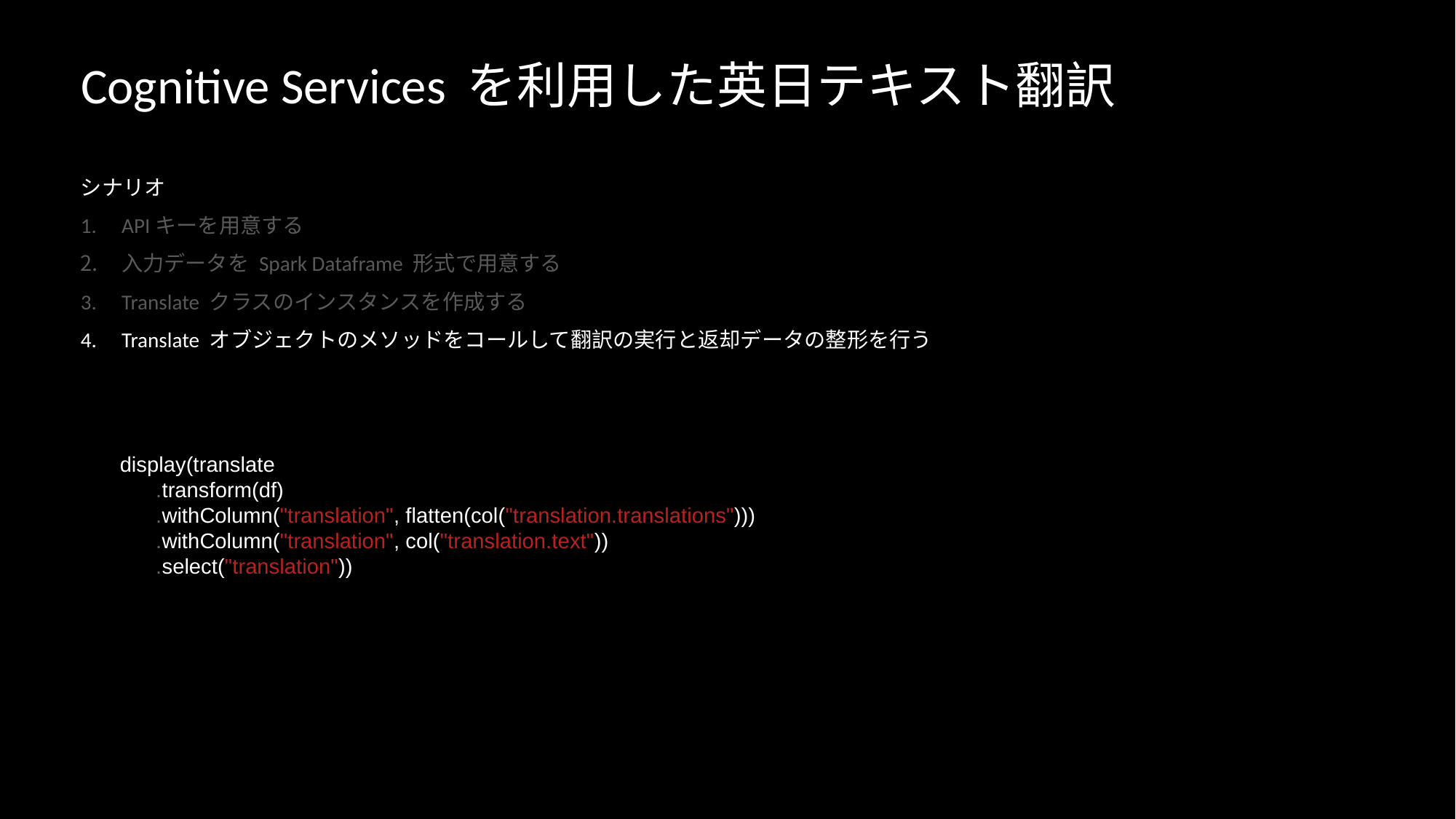

# Cognitive Services を利用した英日テキスト翻訳
シナリオ
APIキーを用意する
入力データを Spark Dataframe 形式で用意する
Translate クラスのインスタンスを作成する
Translate オブジェクトのメソッドをコールして翻訳の実行と返却データの整形を行う

display(translate
      .transform(df)
      .withColumn("translation", flatten(col("translation.translations")))
      .withColumn("translation", col("translation.text"))
      .select("translation"))